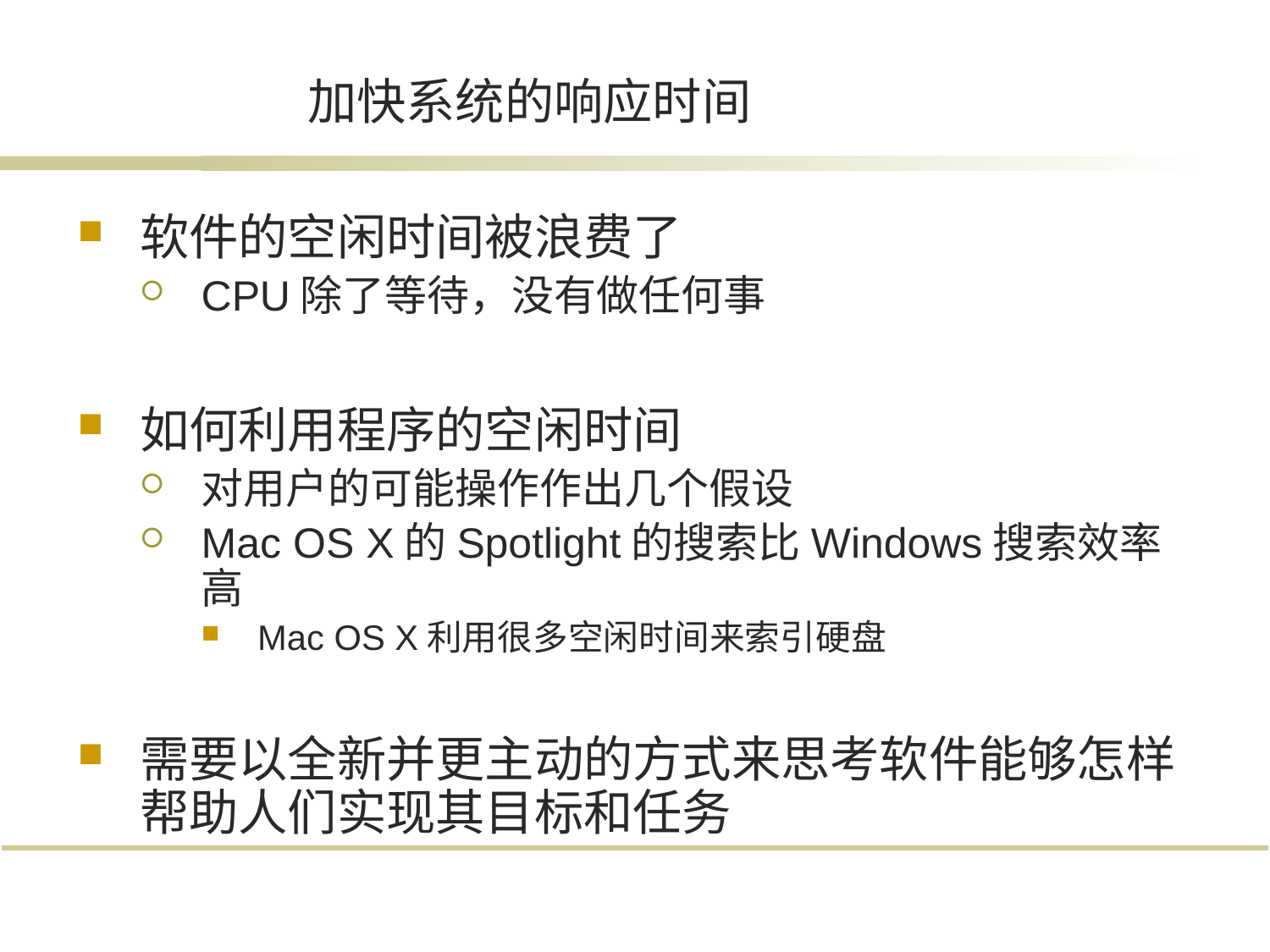

# 加快系统的响应时间
软件的空闲时间被浪费了
CPU除了等待，没有做任何事

如何利用程序的空闲时间
对用户的可能操作作出几个假设
Mac OS X的Spotlight的搜索比Windows搜索效率高
Mac OS X利用很多空闲时间来索引硬盘

需要以全新并更主动的方式来思考软件能够怎样帮助人们实现其目标和任务